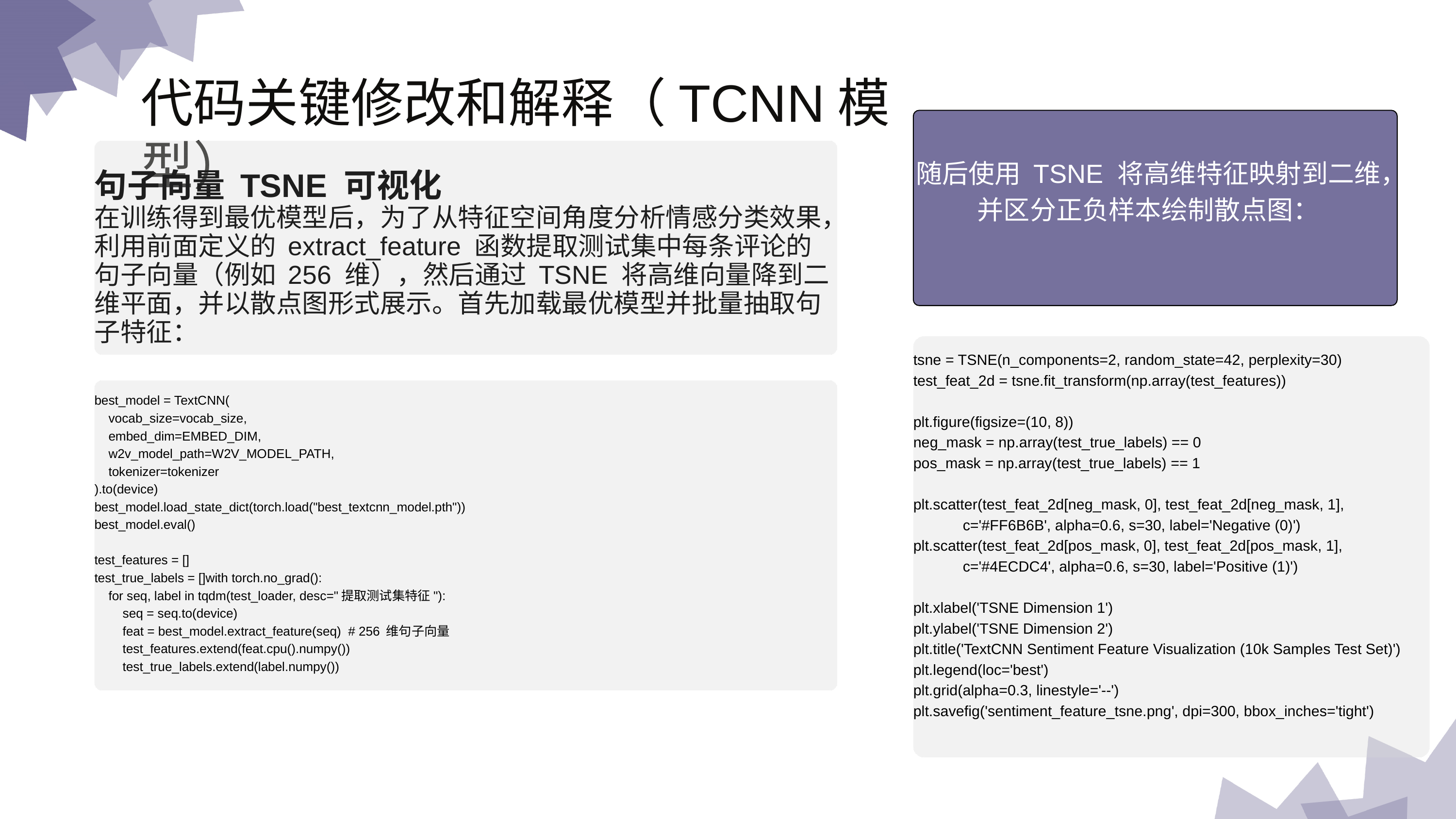

代码关键修改和解释（TCNN模型）

随后使用 TSNE 将高维特征映射到二维，并区分正负样本绘制散点图：

句子向量 TSNE 可视化
在训练得到最优模型后，为了从特征空间角度分析情感分类效果，利用前面定义的 extract_feature 函数提取测试集中每条评论的句子向量（例如 256 维），然后通过 TSNE 将高维向量降到二维平面，并以散点图形式展示。首先加载最优模型并批量抽取句子特征：

tsne = TSNE(n_components=2, random_state=42, perplexity=30)
test_feat_2d = tsne.fit_transform(np.array(test_features))

plt.figure(figsize=(10, 8))
neg_mask = np.array(test_true_labels) == 0
pos_mask = np.array(test_true_labels) == 1

plt.scatter(test_feat_2d[neg_mask, 0], test_feat_2d[neg_mask, 1],
            c='#FF6B6B', alpha=0.6, s=30, label='Negative (0)')
plt.scatter(test_feat_2d[pos_mask, 0], test_feat_2d[pos_mask, 1],
            c='#4ECDC4', alpha=0.6, s=30, label='Positive (1)')

plt.xlabel('TSNE Dimension 1')
plt.ylabel('TSNE Dimension 2')
plt.title('TextCNN Sentiment Feature Visualization (10k Samples Test Set)')
plt.legend(loc='best')
plt.grid(alpha=0.3, linestyle='--')
plt.savefig('sentiment_feature_tsne.png', dpi=300, bbox_inches='tight')

best_model = TextCNN(
    vocab_size=vocab_size,
    embed_dim=EMBED_DIM,
    w2v_model_path=W2V_MODEL_PATH,
    tokenizer=tokenizer
).to(device)
best_model.load_state_dict(torch.load("best_textcnn_model.pth"))
best_model.eval()

test_features = []
test_true_labels = []with torch.no_grad():
    for seq, label in tqdm(test_loader, desc="提取测试集特征"):
        seq = seq.to(device)
        feat = best_model.extract_feature(seq)  # 256 维句子向量
        test_features.extend(feat.cpu().numpy())
        test_true_labels.extend(label.numpy())

演示文稿是一种实用的工具，可以是演示，演讲，报告等。大部分时间，它们都是在为观众服务。